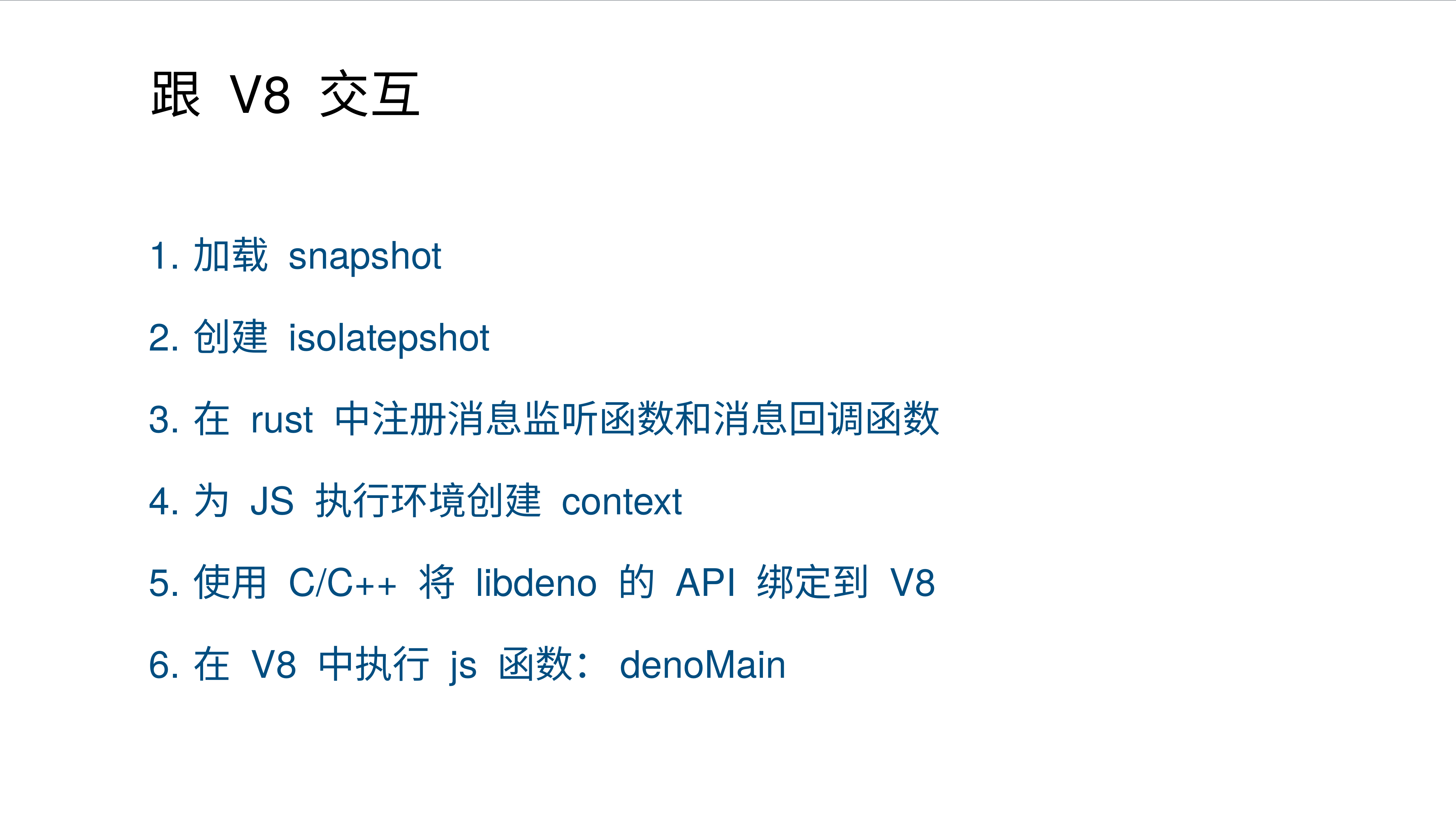

# 跟 V8 交互
加载 snapshot
创建 isolatepshot
在 rust 中注册消息监听函数和消息回调函数
为 JS 执行环境创建 context
使用 C/C++ 将 libdeno 的 API 绑定到 V8
在 V8 中执行 js 函数：denoMain